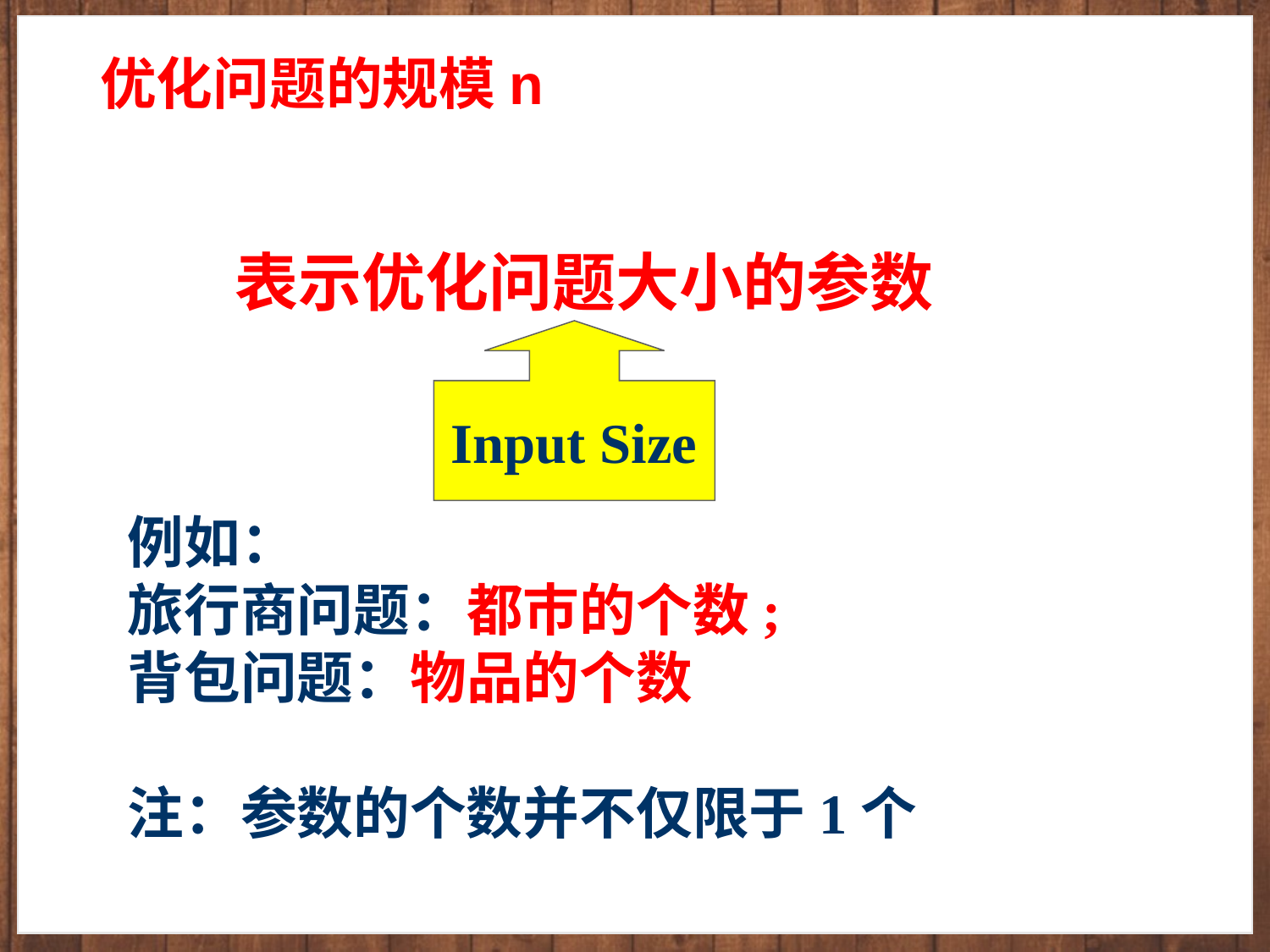

# 优化问题的规模n
表示优化问题大小的参数
Input Size
例如：
旅行商问题：都市的个数;
背包问题：物品的个数

注：参数的个数并不仅限于1个